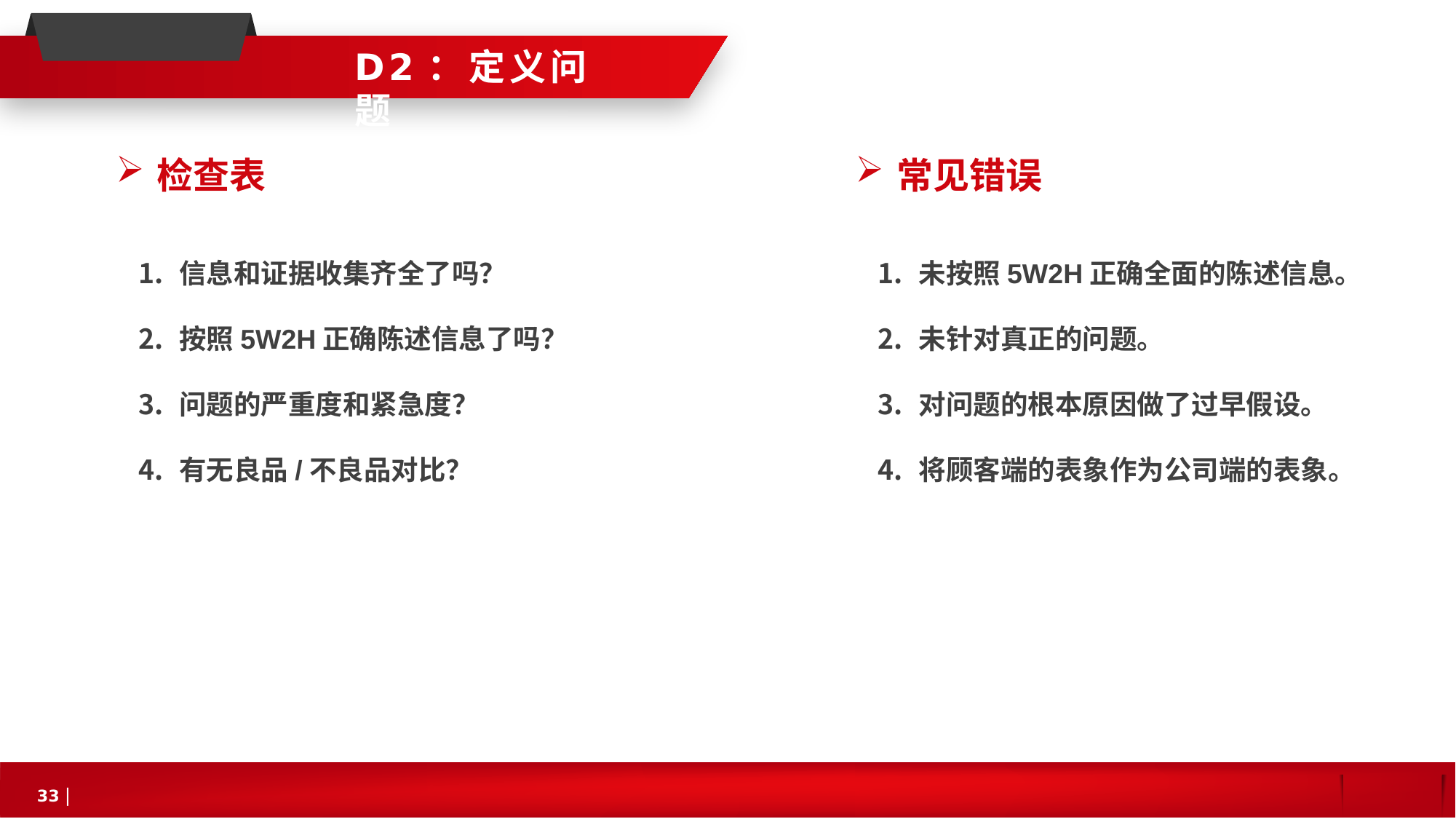

D2：定义问题
检查表
常见错误
信息和证据收集齐全了吗？
按照5W2H正确陈述信息了吗？
问题的严重度和紧急度？
有无良品/不良品对比？

未按照5W2H正确全面的陈述信息。
未针对真正的问题。
对问题的根本原因做了过早假设。
将顾客端的表象作为公司端的表象。